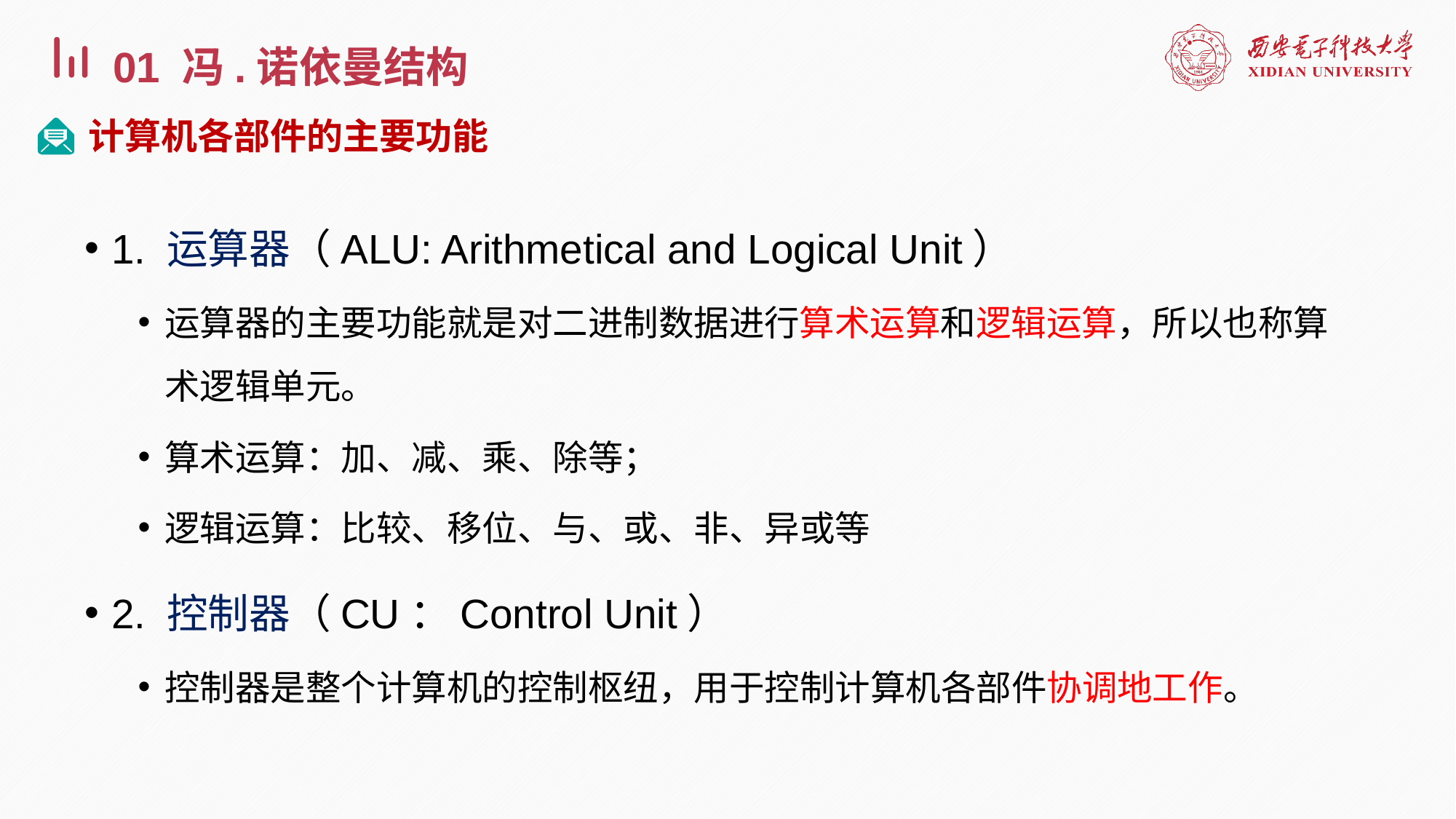

01 冯.诺依曼结构
计算机各部件的主要功能

1. 运算器（ALU: Arithmetical and Logical Unit）
运算器的主要功能就是对二进制数据进行算术运算和逻辑运算，所以也称算术逻辑单元。
算术运算：加、减、乘、除等；
逻辑运算：比较、移位、与、或、非、异或等
2. 控制器（CU：Control Unit）
控制器是整个计算机的控制枢纽，用于控制计算机各部件协调地工作。